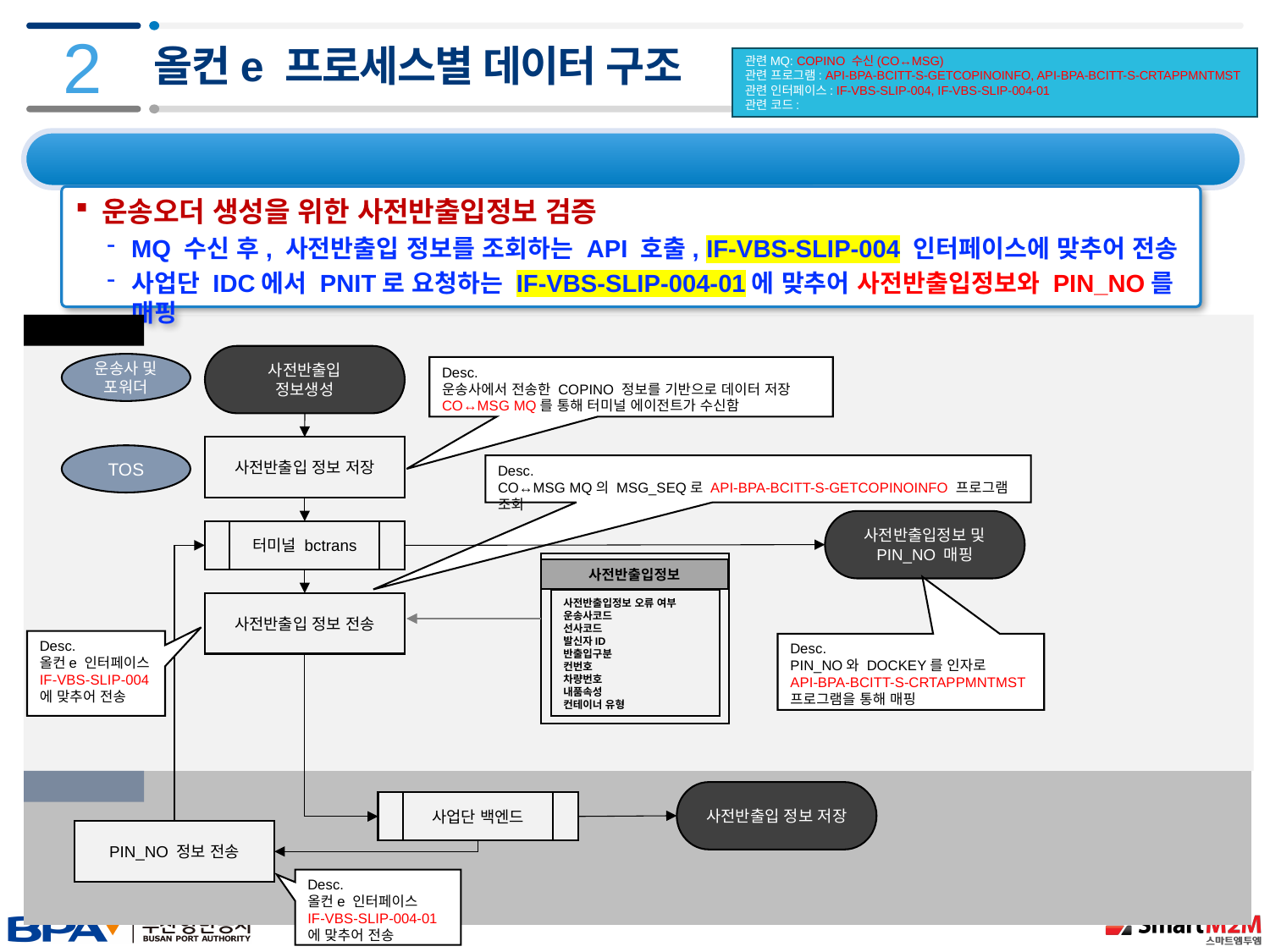

2
올컨e 프로세스별 데이터 구조
관련MQ: COPINO 수신(CO↔MSG)
관련 프로그램: API-BPA-BCITT-S-GETCOPINOINFO, API-BPA-BCITT-S-CRTAPPMNTMST
관련 인터페이스: IF-VBS-SLIP-004, IF-VBS-SLIP-004-01
관련 코드:
2.3 데이터 구조 및 프로세스 – 1-1) 사전반출입정보 검증 결과
운송오더 생성을 위한 사전반출입정보 검증
MQ 수신 후, 사전반출입 정보를 조회하는 API 호출, IF-VBS-SLIP-004 인터페이스에 맞추어 전송
사업단 IDC에서 PNIT로 요청하는 IF-VBS-SLIP-004-01에 맞추어 사전반출입정보와 PIN_NO를 매핑

터미널 IDC
사전반출입
정보생성
운송사 및 포워더
Desc.
운송사에서 전송한 COPINO 정보를 기반으로 데이터 저장
CO↔MSG MQ를 통해 터미널 에이전트가 수신함
사전반출입 정보 저장
TOS
Desc.
CO↔MSG MQ의 MSG_SEQ로 API-BPA-BCITT-S-GETCOPINOINFO 프로그램 조회
사전반출입정보 및 PIN_NO 매핑
터미널 bctrans

사전반출입정보
사전반출입정보 오류 여부
운송사코드
선사코드
발신자ID
반출입구분
컨번호
차량번호
내품속성
컨테이너 유형
사전반출입 정보 전송
Desc.
올컨e 인터페이스 IF-VBS-SLIP-004
에 맞추어 전송
Desc.
PIN_NO와 DOCKEY를 인자로
API-BPA-BCITT-S-CRTAPPMNTMST 프로그램을 통해 매핑
사업단 IDC

사전반출입 정보 저장
사업단 백엔드
PIN_NO 정보 전송
Desc.
올컨e 인터페이스
IF-VBS-SLIP-004-01
에 맞추어 전송